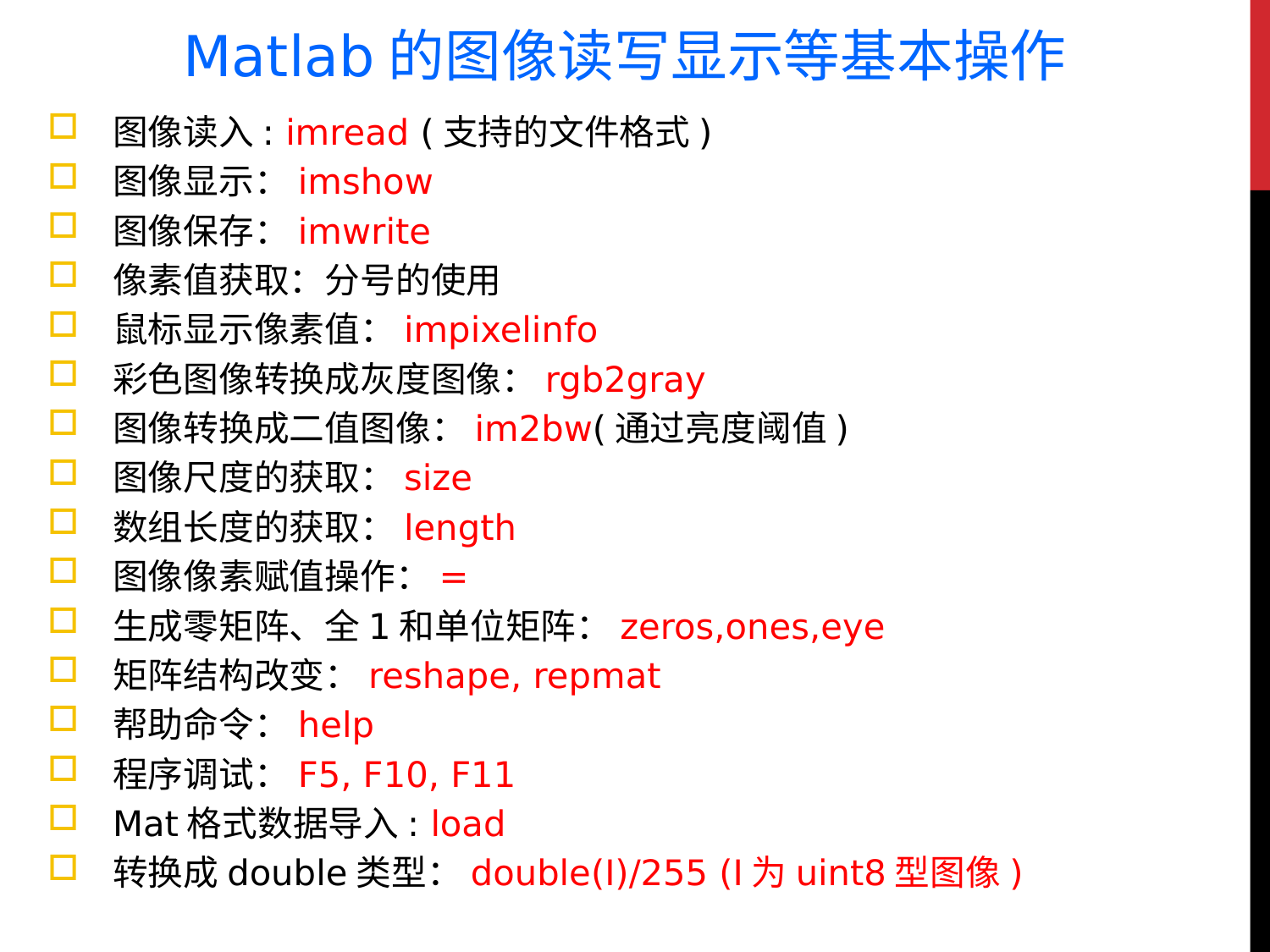

Matlab的图像读写显示等基本操作
图像读入: imread (支持的文件格式)
图像显示：imshow
图像保存：imwrite
像素值获取：分号的使用
鼠标显示像素值：impixelinfo
彩色图像转换成灰度图像：rgb2gray
图像转换成二值图像：im2bw(通过亮度阈值)
图像尺度的获取：size
数组长度的获取：length
图像像素赋值操作：=
生成零矩阵、全1和单位矩阵：zeros,ones,eye
矩阵结构改变：reshape, repmat
帮助命令：help
程序调试：F5, F10, F11
Mat格式数据导入: load
转换成double类型：double(I)/255 (I为uint8型图像)